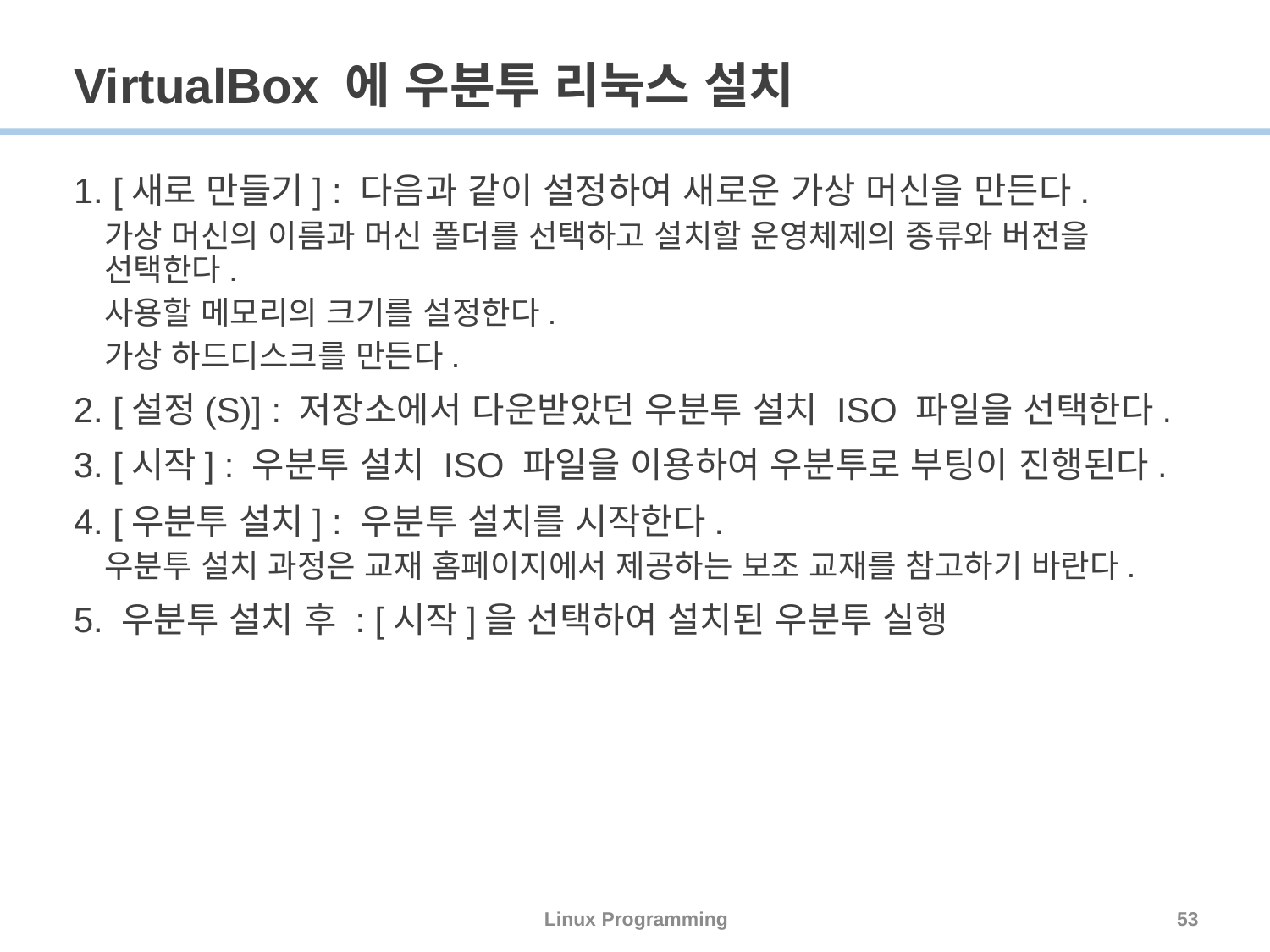

# VirtualBox 에 우분투 리눅스 설치
1. [새로 만들기] : 다음과 같이 설정하여 새로운 가상 머신을 만든다.
가상 머신의 이름과 머신 폴더를 선택하고 설치할 운영체제의 종류와 버전을 선택한다.
사용할 메모리의 크기를 설정한다.
가상 하드디스크를 만든다.
2. [설정(S)] : 저장소에서 다운받았던 우분투 설치 ISO 파일을 선택한다.
3. [시작] : 우분투 설치 ISO 파일을 이용하여 우분투로 부팅이 진행된다.
4. [우분투 설치] : 우분투 설치를 시작한다.
우분투 설치 과정은 교재 홈페이지에서 제공하는 보조 교재를 참고하기 바란다.
5. 우분투 설치 후 : [시작]을 선택하여 설치된 우분투 실행

Linux Programming
53